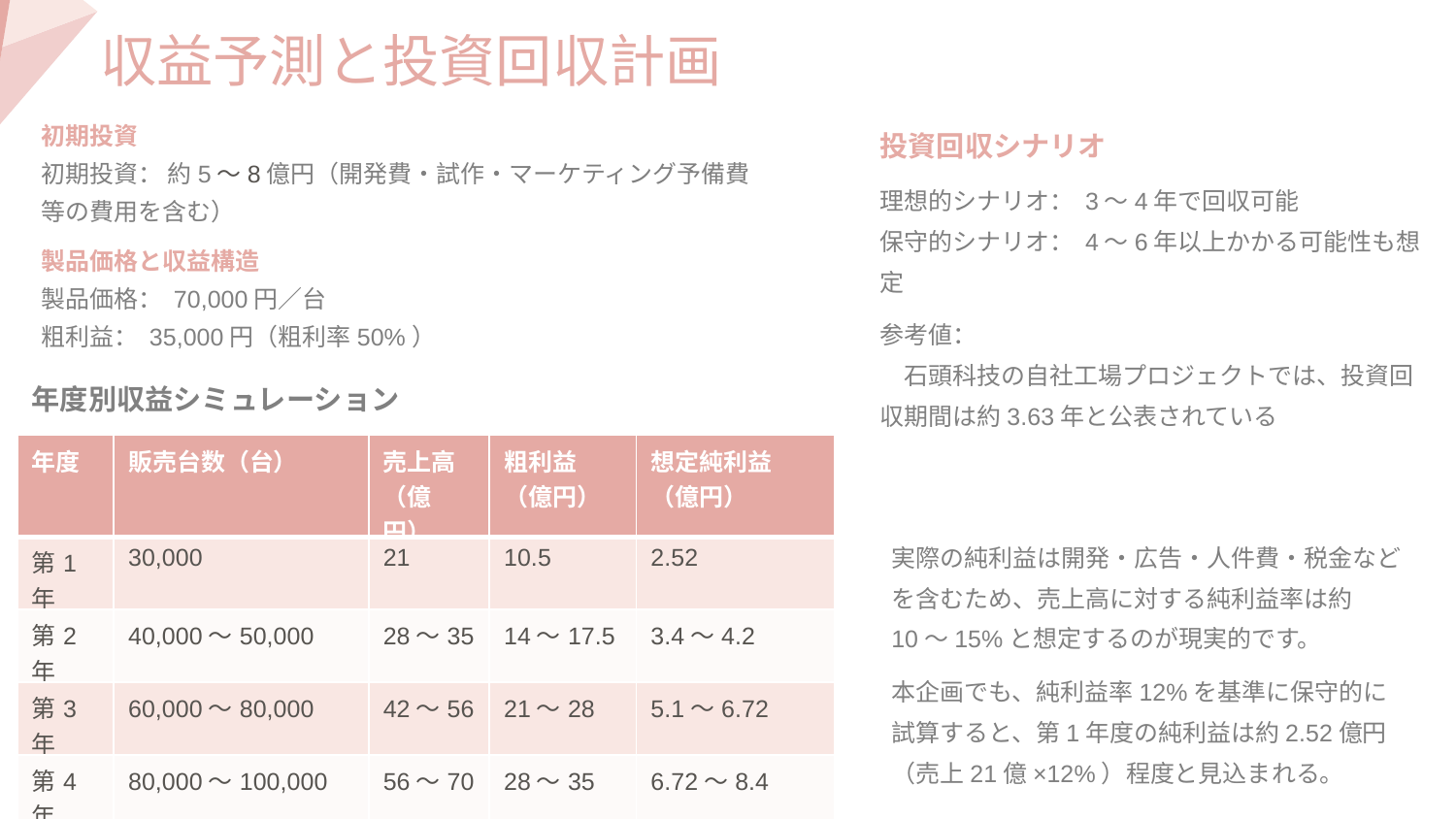

収益予測と投資回収計画
初期投資
初期投資： 約5〜8億円（開発費・試作・マーケティング予備費等の費用を含む）
製品価格と収益構造
製品価格： 70,000円／台
粗利益： 35,000円（粗利率50%）
投資回収シナリオ
理想的シナリオ： 3〜4年で回収可能
保守的シナリオ： 4〜6年以上かかる可能性も想定
参考値：
　石頭科技の自社工場プロジェクトでは、投資回収期間は約3.63年と公表されている
年度別収益シミュレーション
| 年度 | 販売台数（台） | 売上高（億円） | 粗利益（億円） | 想定純利益（億円） |
| --- | --- | --- | --- | --- |
| 第1年 | 30,000 | 21 | 10.5 | 2.52 |
| 第2年 | 40,000〜50,000 | 28〜35 | 14〜17.5 | 3.4〜4.2 |
| 第3年 | 60,000〜80,000 | 42〜56 | 21〜28 | 5.1〜6.72 |
| 第4年 | 80,000〜100,000 | 56〜70 | 28〜35 | 6.72〜8.4 |
| 第5年 | 100,000〜120,000 | 70〜84 | 35〜42 | 8.4〜10.1 |
| 第6年 | 120,000〜130,000 | 84〜91 | 42〜45.5 | 10.1〜11 |
実際の純利益は開発・広告・人件費・税金などを含むため、売上高に対する純利益率は約10〜15%と想定するのが現実的です。
本企画でも、純利益率12%を基準に保守的に試算すると、第1年度の純利益は約2.52億円（売上21億×12%）程度と見込まれる。